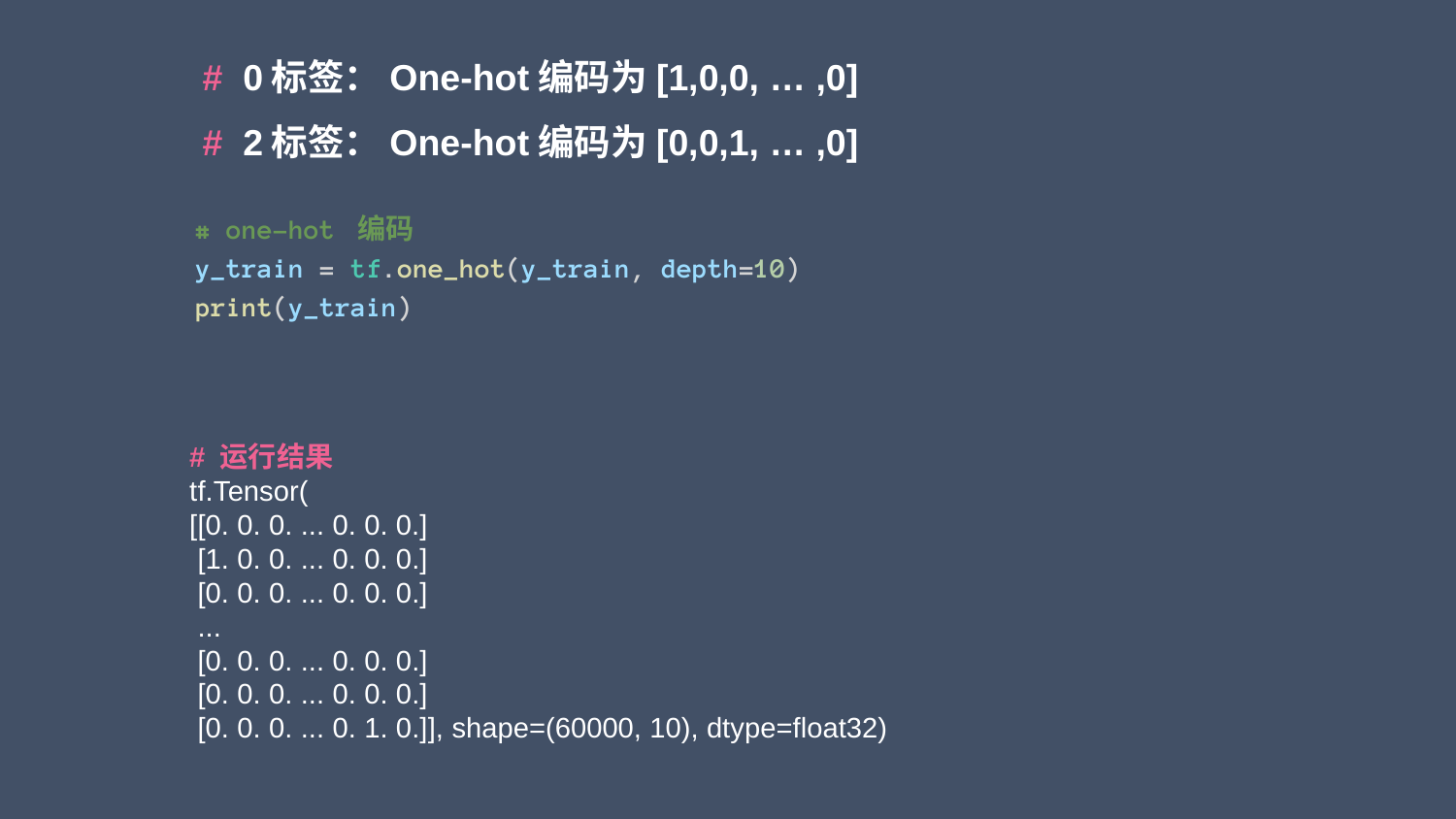

#  0标签：One-hot编码为[1,0,0, … ,0]
#  2标签：One-hot编码为[0,0,1, … ,0]
# one-hot 编码
y_train = tf.one_hot(y_train, depth=10)
print(y_train)

# 运行结果 tf.Tensor(
[[0. 0. 0. ... 0. 0. 0.]
 [1. 0. 0. ... 0. 0. 0.]
 [0. 0. 0. ... 0. 0. 0.]
 ...
 [0. 0. 0. ... 0. 0. 0.]
 [0. 0. 0. ... 0. 0. 0.]
 [0. 0. 0. ... 0. 1. 0.]], shape=(60000, 10), dtype=float32)